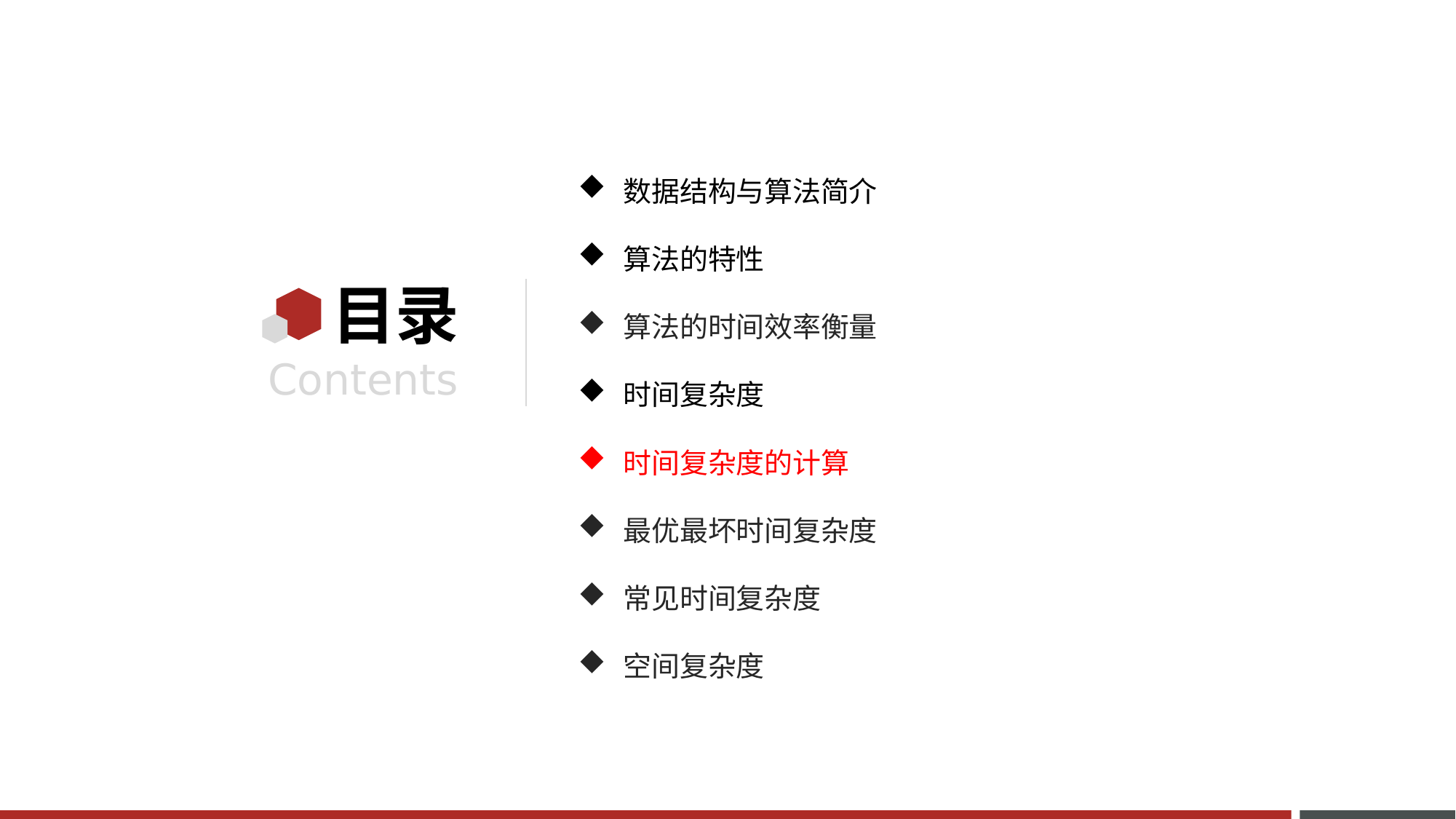

数据结构与算法简介
算法的特性
算法的时间效率衡量
时间复杂度
时间复杂度的计算
最优最坏时间复杂度
常见时间复杂度
空间复杂度